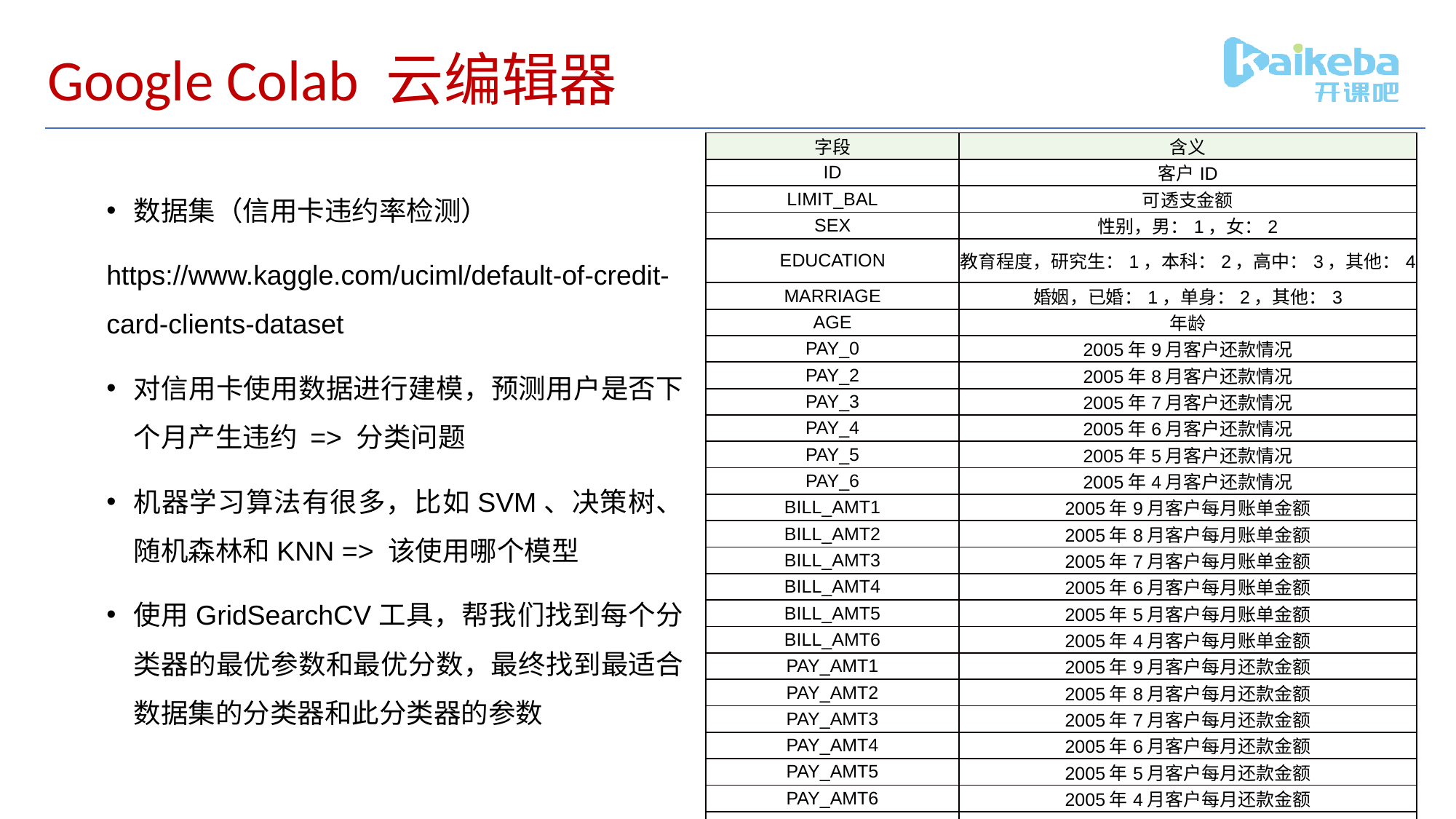

# Google Colab 云编辑器
| 字段 | 含义 |
| --- | --- |
| ID | 客户ID |
| LIMIT\_BAL | 可透支金额 |
| SEX | 性别，男：1，女：2 |
| EDUCATION | 教育程度，研究生：1，本科：2，高中：3，其他：4 |
| MARRIAGE | 婚姻，已婚：1，单身：2，其他：3 |
| AGE | 年龄 |
| PAY\_0 | 2005年9月客户还款情况 |
| PAY\_2 | 2005年8月客户还款情况 |
| PAY\_3 | 2005年7月客户还款情况 |
| PAY\_4 | 2005年6月客户还款情况 |
| PAY\_5 | 2005年5月客户还款情况 |
| PAY\_6 | 2005年4月客户还款情况 |
| BILL\_AMT1 | 2005年9月客户每月账单金额 |
| BILL\_AMT2 | 2005年8月客户每月账单金额 |
| BILL\_AMT3 | 2005年7月客户每月账单金额 |
| BILL\_AMT4 | 2005年6月客户每月账单金额 |
| BILL\_AMT5 | 2005年5月客户每月账单金额 |
| BILL\_AMT6 | 2005年4月客户每月账单金额 |
| PAY\_AMT1 | 2005年9月客户每月还款金额 |
| PAY\_AMT2 | 2005年8月客户每月还款金额 |
| PAY\_AMT3 | 2005年7月客户每月还款金额 |
| PAY\_AMT4 | 2005年6月客户每月还款金额 |
| PAY\_AMT5 | 2005年5月客户每月还款金额 |
| PAY\_AMT6 | 2005年4月客户每月还款金额 |
| default.payment.next.month | 下个月是否违约，违约：1，守约：0 |
数据集（信用卡违约率检测）
https://www.kaggle.com/uciml/default-of-credit-card-clients-dataset
对信用卡使用数据进行建模，预测用户是否下个月产生违约 => 分类问题
机器学习算法有很多，比如SVM、决策树、随机森林和KNN => 该使用哪个模型
使用GridSearchCV工具，帮我们找到每个分类器的最优参数和最优分数，最终找到最适合数据集的分类器和此分类器的参数